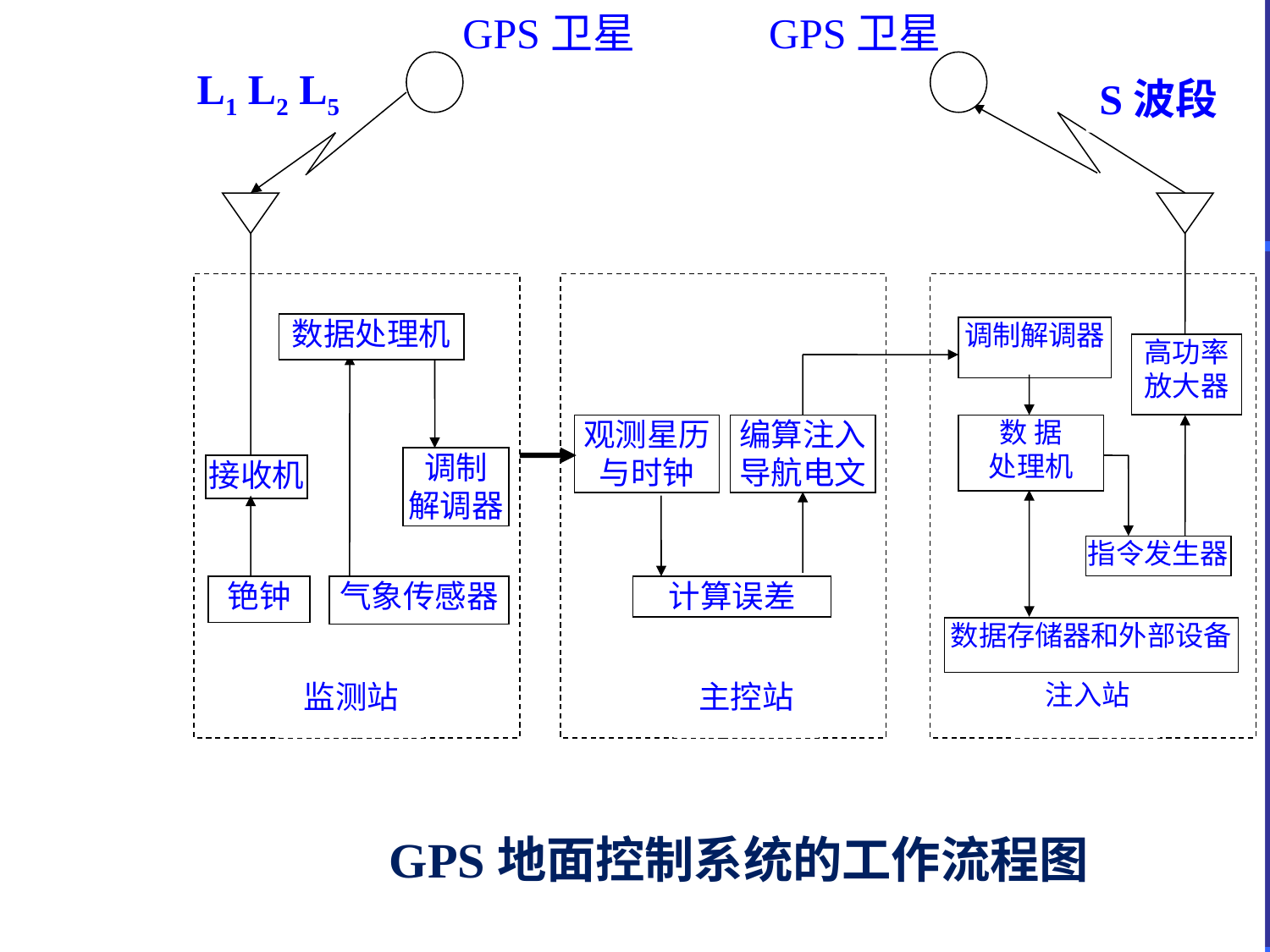

GPS卫星             GPS卫星

L1 L2 L5
S波段

数据处理机
调制解调器
高功率
放大器

观测星历
与时钟
编算注入
导航电文
数 据
处理机

调制
解调器
接收机

指令发生器
铯钟
气象传感器
计算误差
数据存储器和外部设备
监测站
主控站
注入站
GPS地面控制系统的工作流程图